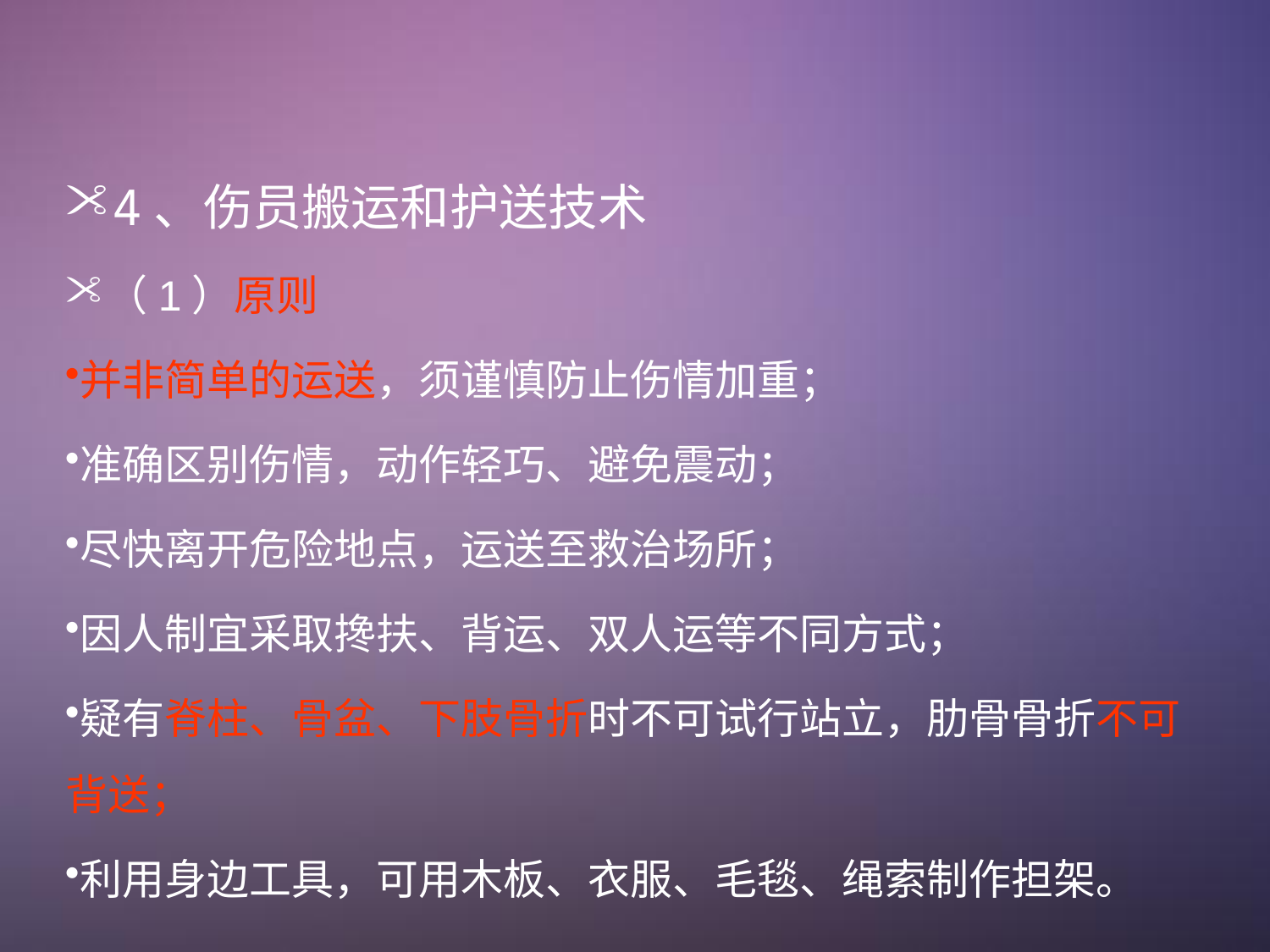

4、伤员搬运和护送技术
（1）原则
并非简单的运送，须谨慎防止伤情加重；
准确区别伤情，动作轻巧、避免震动；
尽快离开危险地点，运送至救治场所；
因人制宜采取搀扶、背运、双人运等不同方式；
疑有脊柱、骨盆、下肢骨折时不可试行站立，肋骨骨折不可背送；
利用身边工具，可用木板、衣服、毛毯、绳索制作担架。